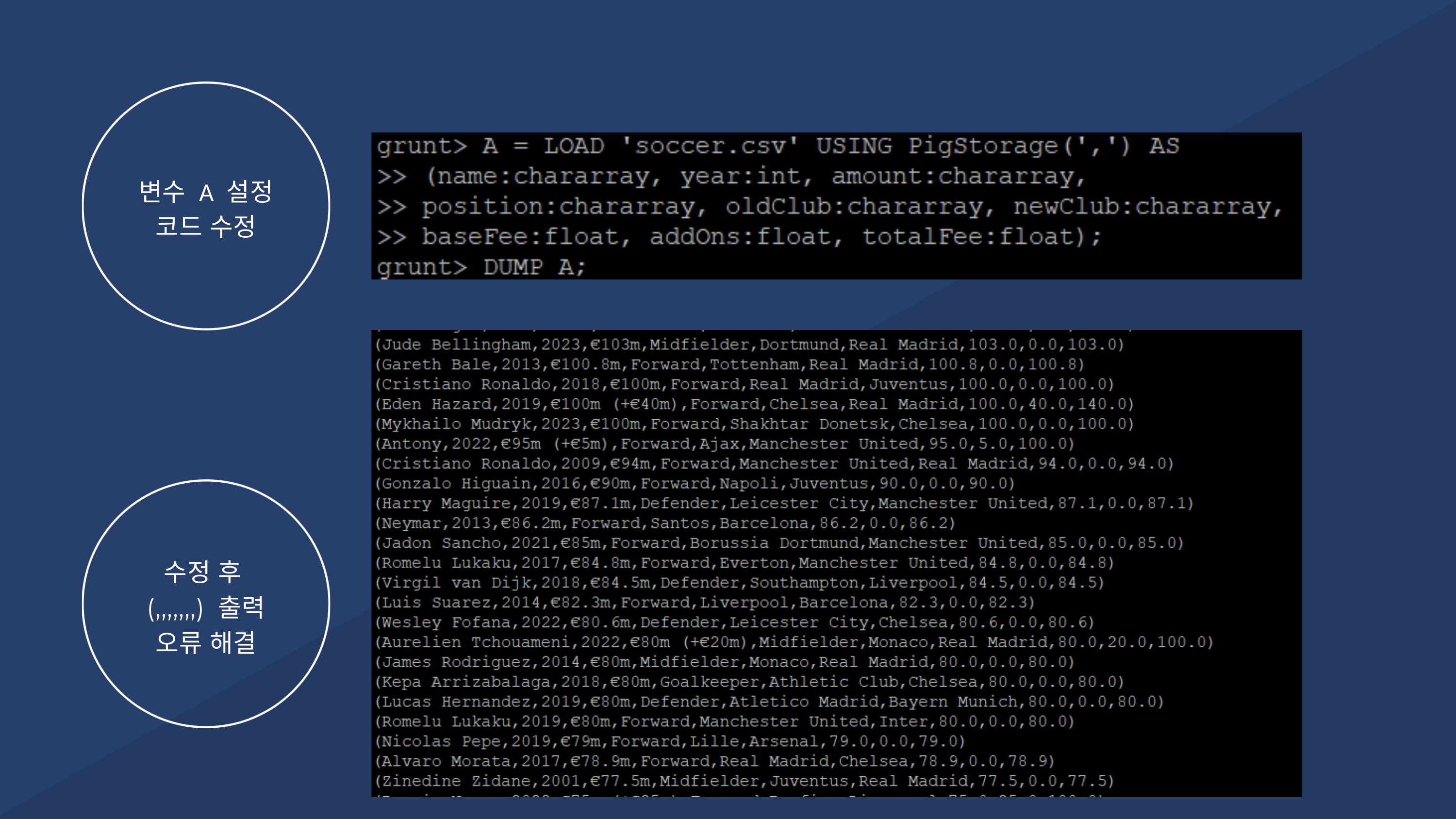

변수 A 설정
코드 수정

수정 후
(,,,,,,,) 출력
오류 해결